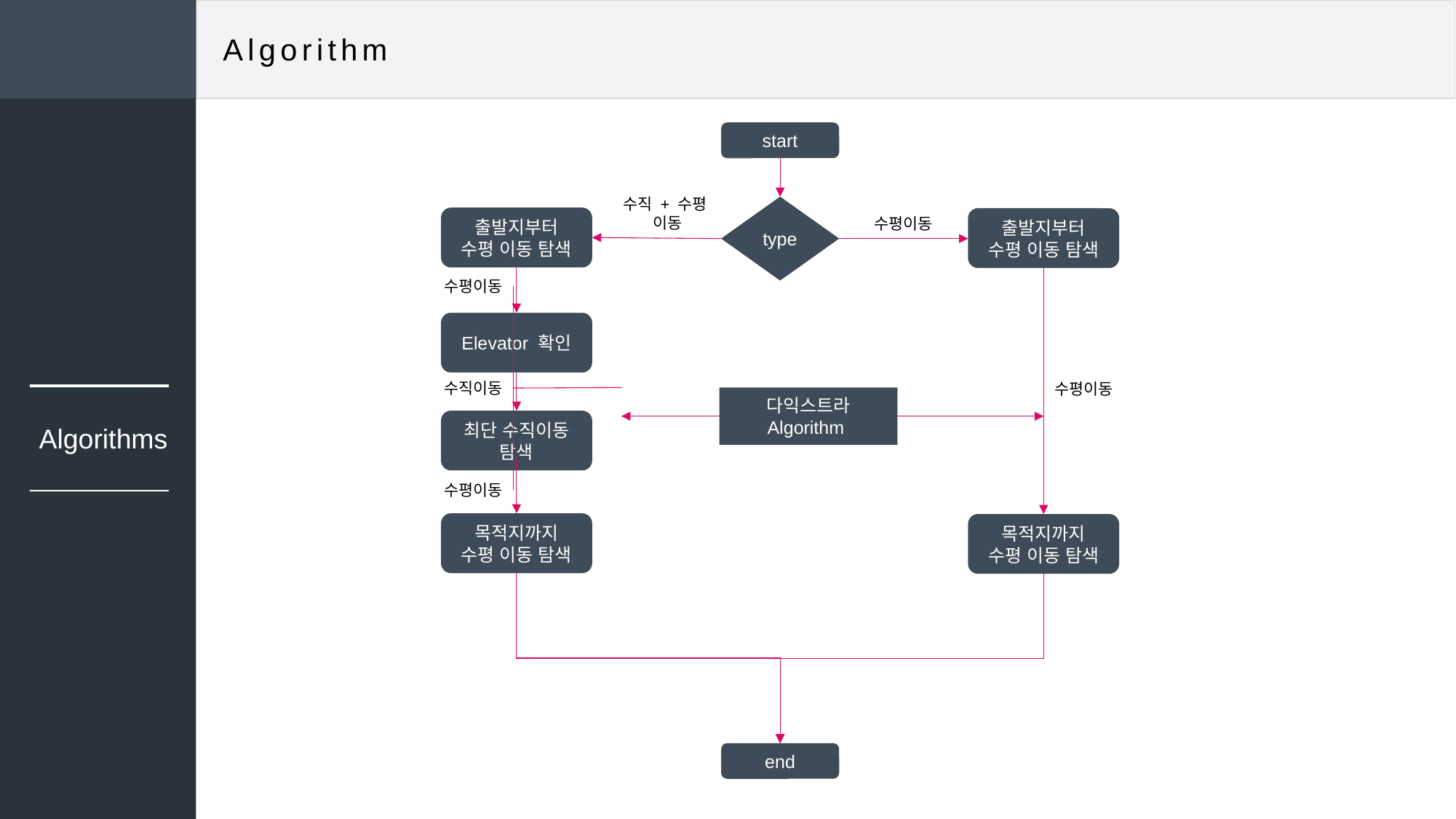

Algorithm
start
수직 + 수평
이동
type
출발지부터
수평 이동 탐색
출발지부터
수평 이동 탐색
수평이동
수평이동
Elevator 확인
수직이동
수평이동
다익스트라 Algorithm
최단 수직이동
탐색
Algorithms
수평이동
목적지까지
수평 이동 탐색
목적지까지
수평 이동 탐색
end